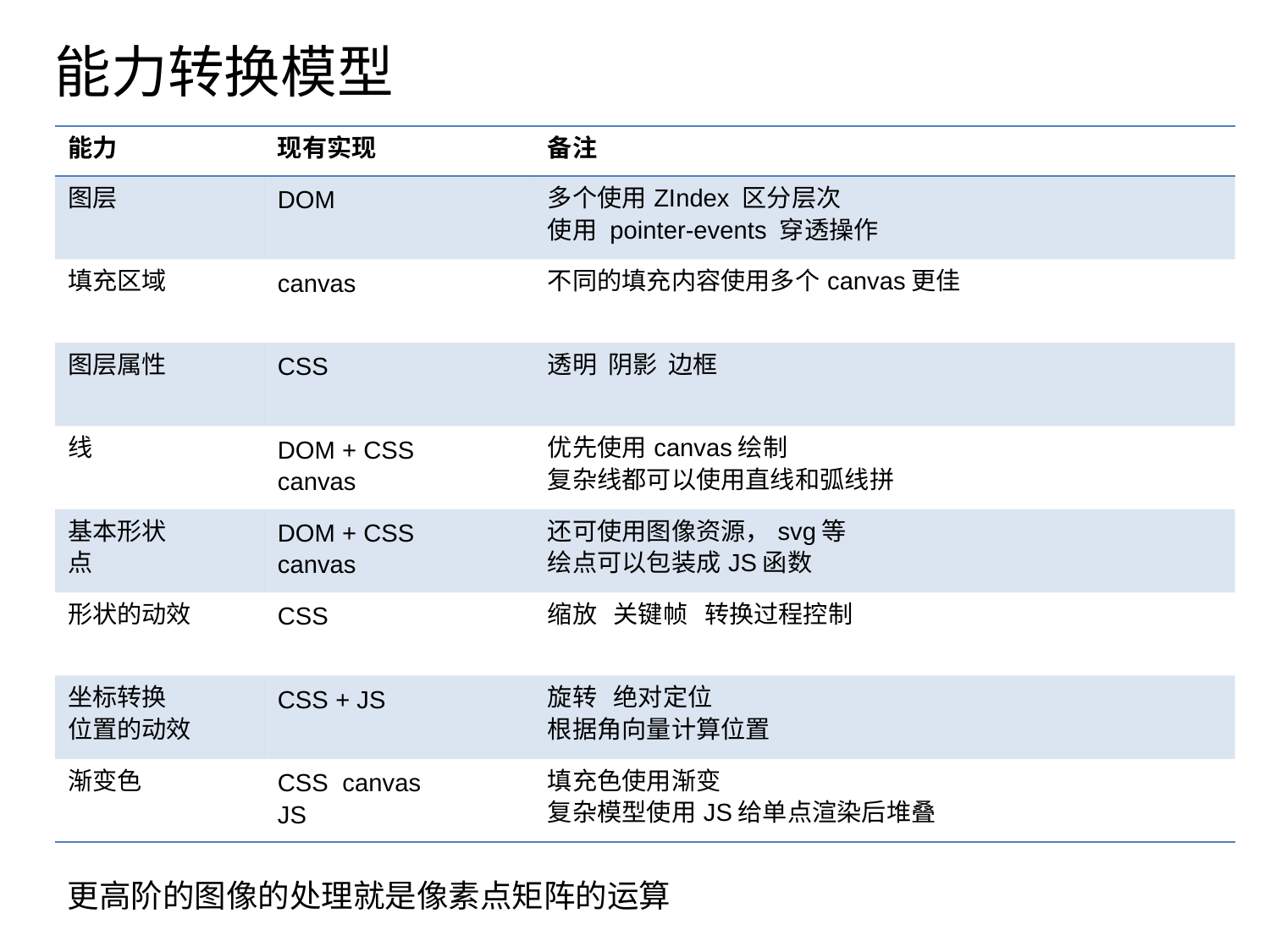

# 能力转换模型
| 能力 | 现有实现 | 备注 |
| --- | --- | --- |
| 图层 | DOM | 多个使用ZIndex 区分层次 使用 pointer-events 穿透操作 |
| 填充区域 | canvas | 不同的填充内容使用多个canvas更佳 |
| 图层属性 | CSS | 透明  阴影  边框 |
| 线 | DOM + CSS canvas | 优先使用canvas绘制 复杂线都可以使用直线和弧线拼 |
| 基本形状 点 | DOM + CSS canvas | 还可使用图像资源，svg等 绘点可以包装成JS函数 |
| 形状的动效 | CSS | 缩放   关键帧   转换过程控制 |
| 坐标转换 位置的动效 | CSS + JS | 旋转   绝对定位 根据角向量计算位置 |
| 渐变色 | CSS  canvas JS | 填充色使用渐变 复杂模型使用JS给单点渲染后堆叠 |
更高阶的图像的处理就是像素点矩阵的运算